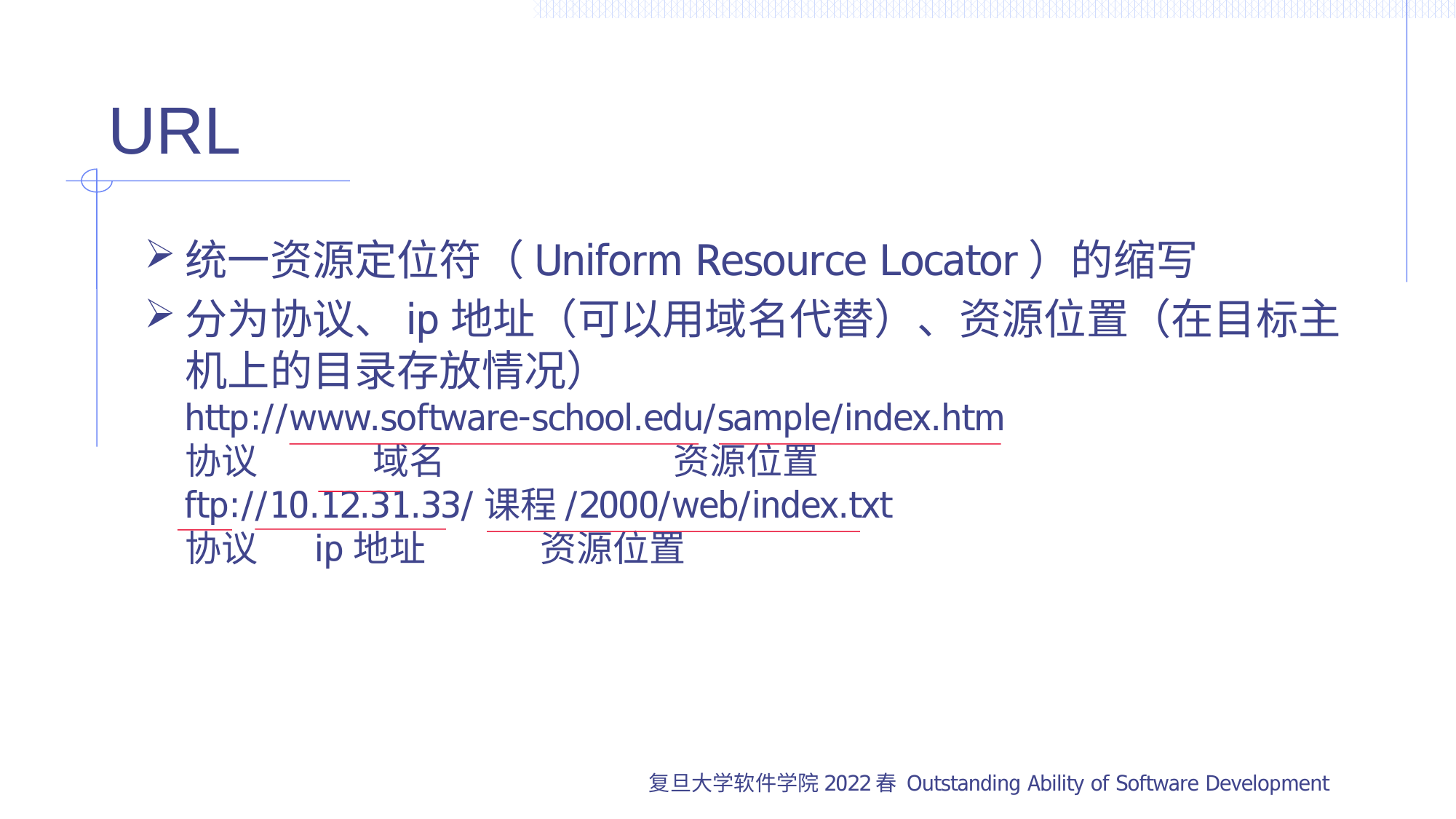

# URL
统一资源定位符（Uniform Resource Locator）的缩写
分为协议、ip地址（可以用域名代替）、资源位置（在目标主机上的目录存放情况）
http://www.software-school.edu/sample/index.htm
协议              域名                            资源位置
ftp://10.12.31.33/课程/2000/web/index.txt
协议      ip地址              资源位置